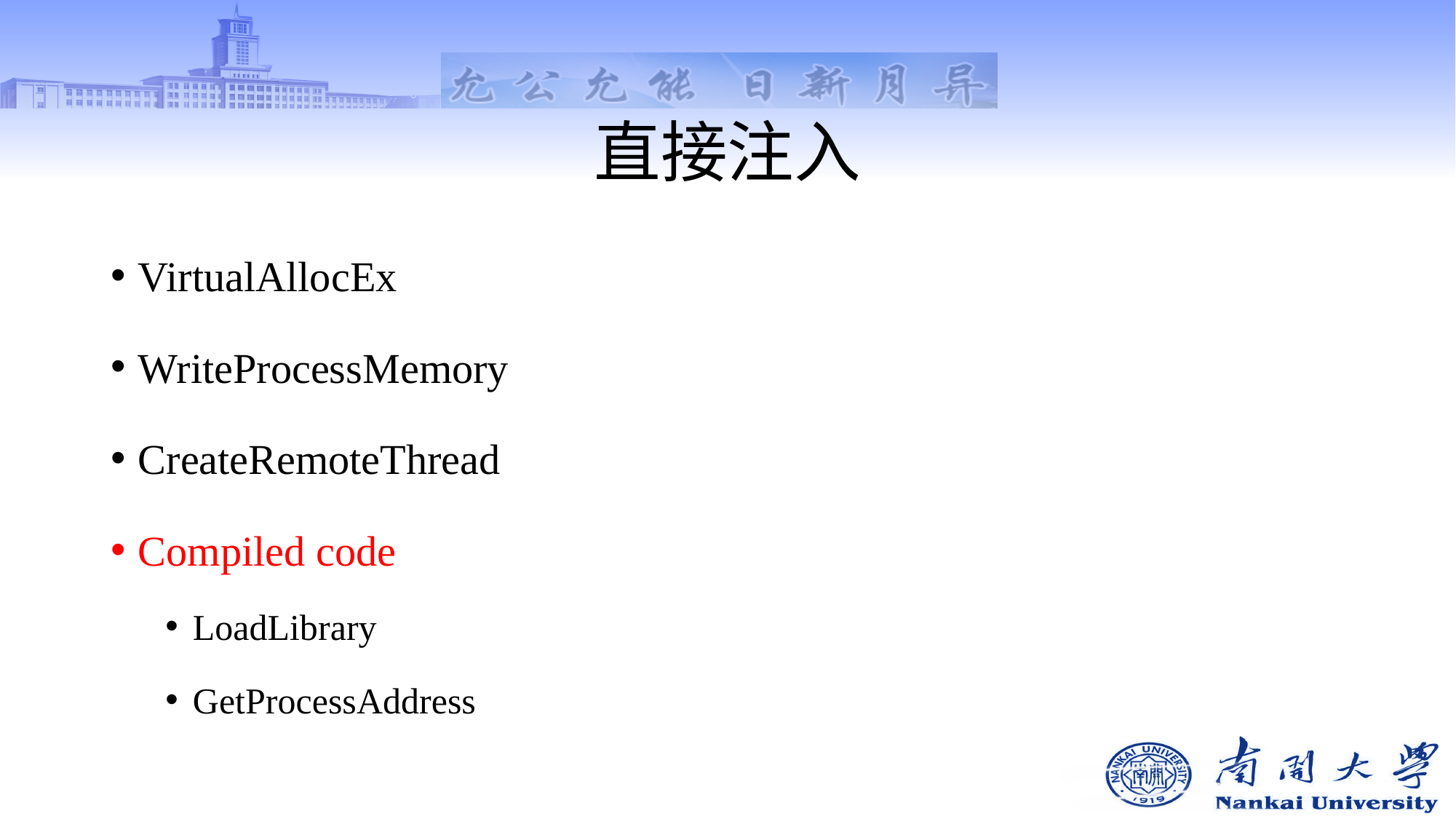

# 直接注入
VirtualAllocEx
WriteProcessMemory
CreateRemoteThread
Compiled code
LoadLibrary
GetProcessAddress